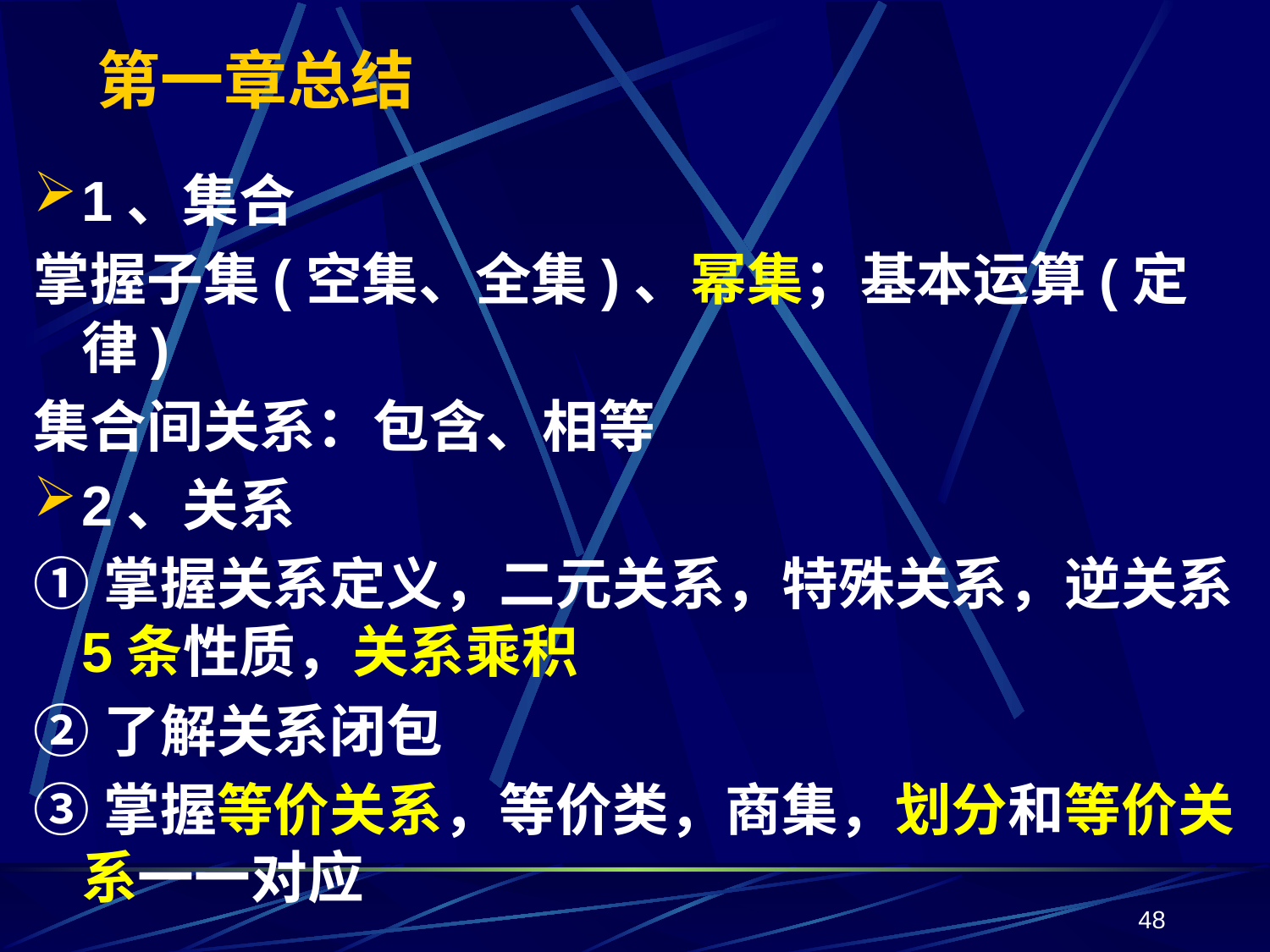

# 第一章总结
1、集合
掌握子集(空集、全集)、幂集；基本运算(定律)
集合间关系：包含、相等
2、关系
①掌握关系定义，二元关系，特殊关系，逆关系5条性质，关系乘积
②了解关系闭包
③掌握等价关系，等价类，商集，划分和等价关系一一对应

48